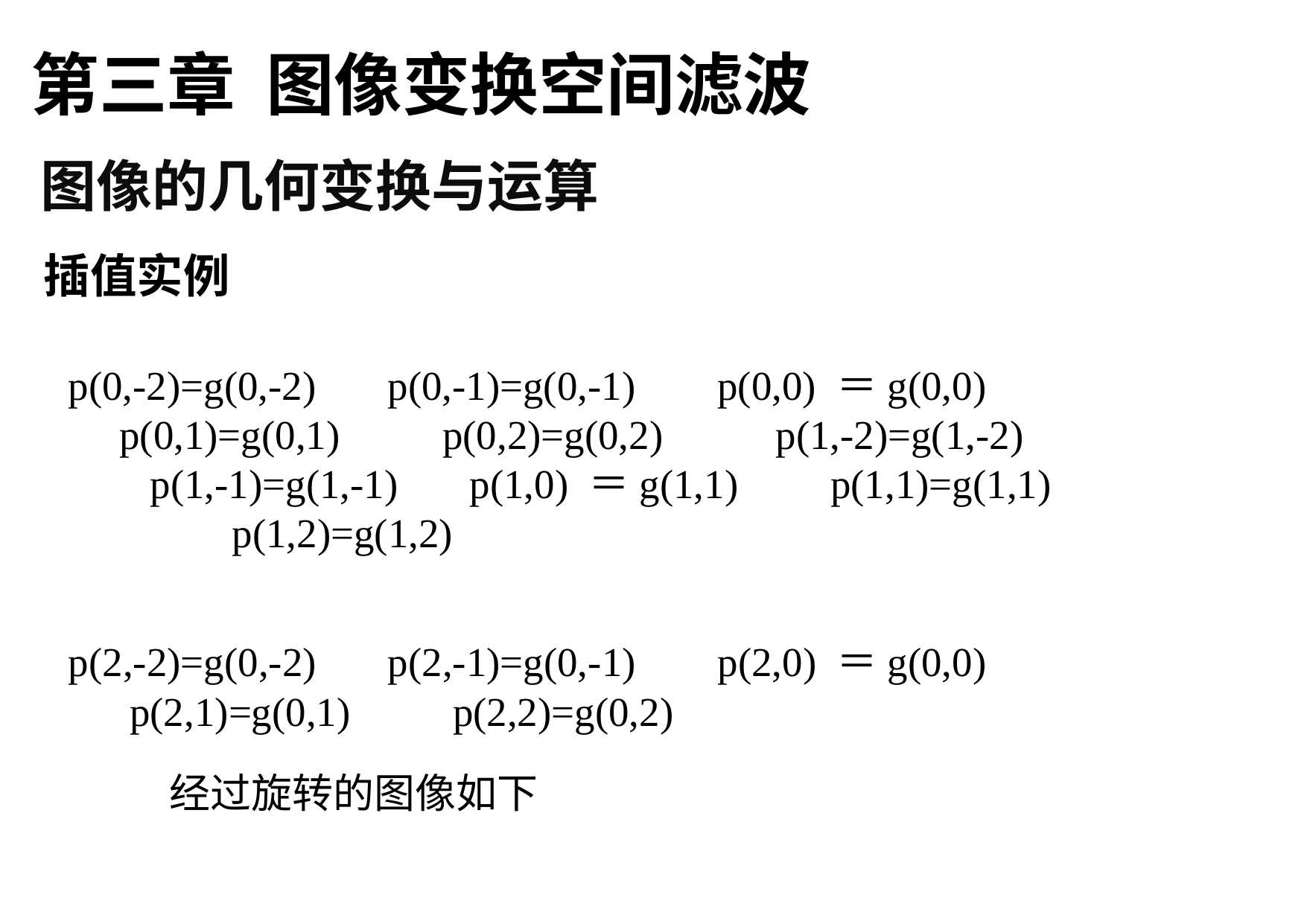

第三章  图像变换空间滤波
图像的几何变换与运算
插值实例
p(0,-2)=g(0,-2)       p(0,-1)=g(0,-1)        p(0,0) ＝g(0,0)                p(0,1)=g(0,1)          p(0,2)=g(0,2)           p(1,-2)=g(1,-2)               p(1,-1)=g(1,-1)       p(1,0) ＝g(1,1)         p(1,1)=g(1,1)                     p(1,2)=g(1,2)

p(2,-2)=g(0,-2)       p(2,-1)=g(0,-1)        p(2,0) ＝g(0,0)                p(2,1)=g(0,1)          p(2,2)=g(0,2)
经过旋转的图像如下